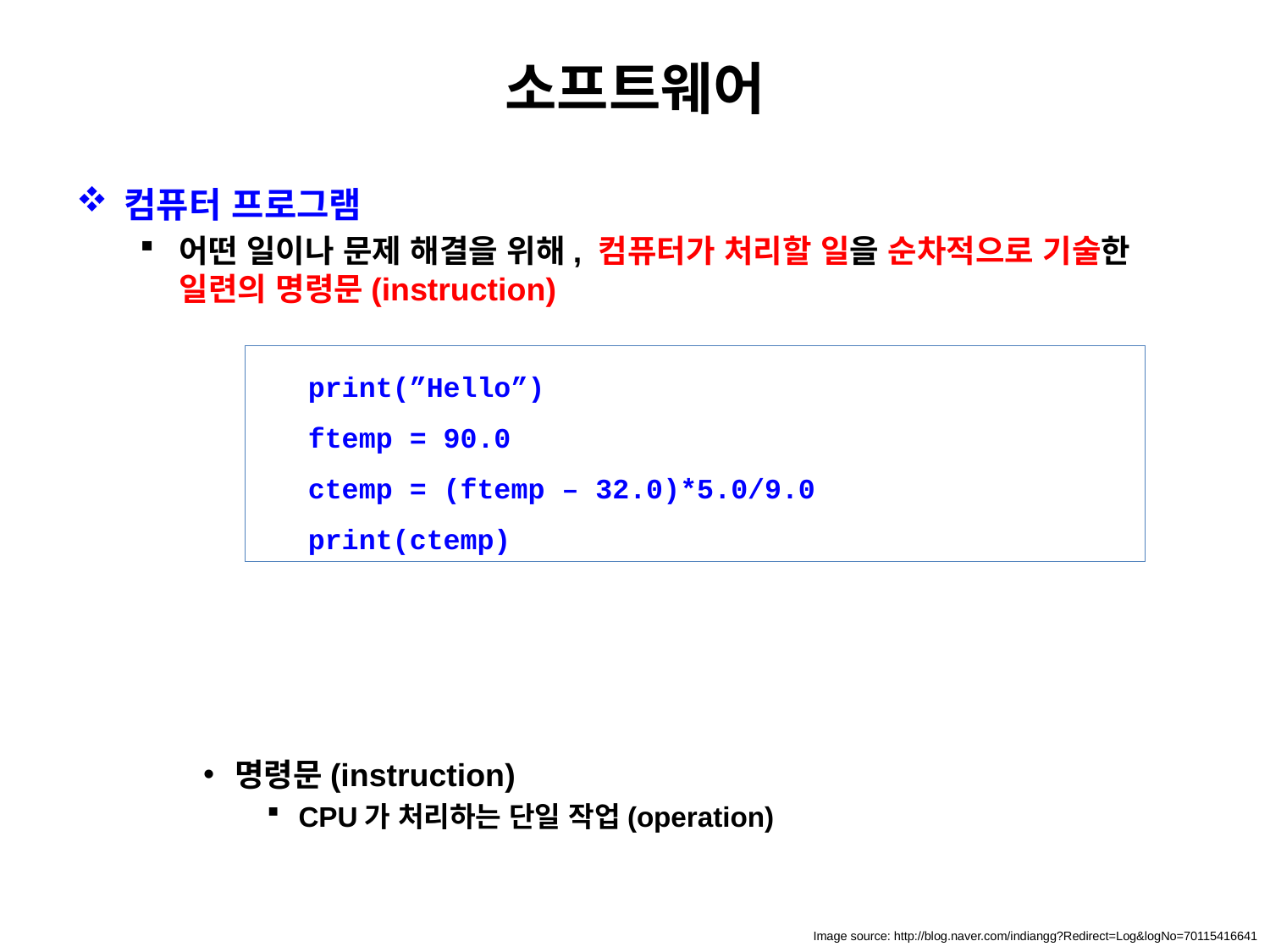

# 소프트웨어
컴퓨터 프로그램
어떤 일이나 문제 해결을 위해, 컴퓨터가 처리할 일을 순차적으로 기술한 일련의 명령문(instruction)

명령문(instruction)
CPU가 처리하는 단일 작업(operation)

   print(”Hello”)
   ftemp = 90.0
   ctemp = (ftemp – 32.0)*5.0/9.0
   print(ctemp)
Image source: http://blog.naver.com/indiangg?Redirect=Log&logNo=70115416641